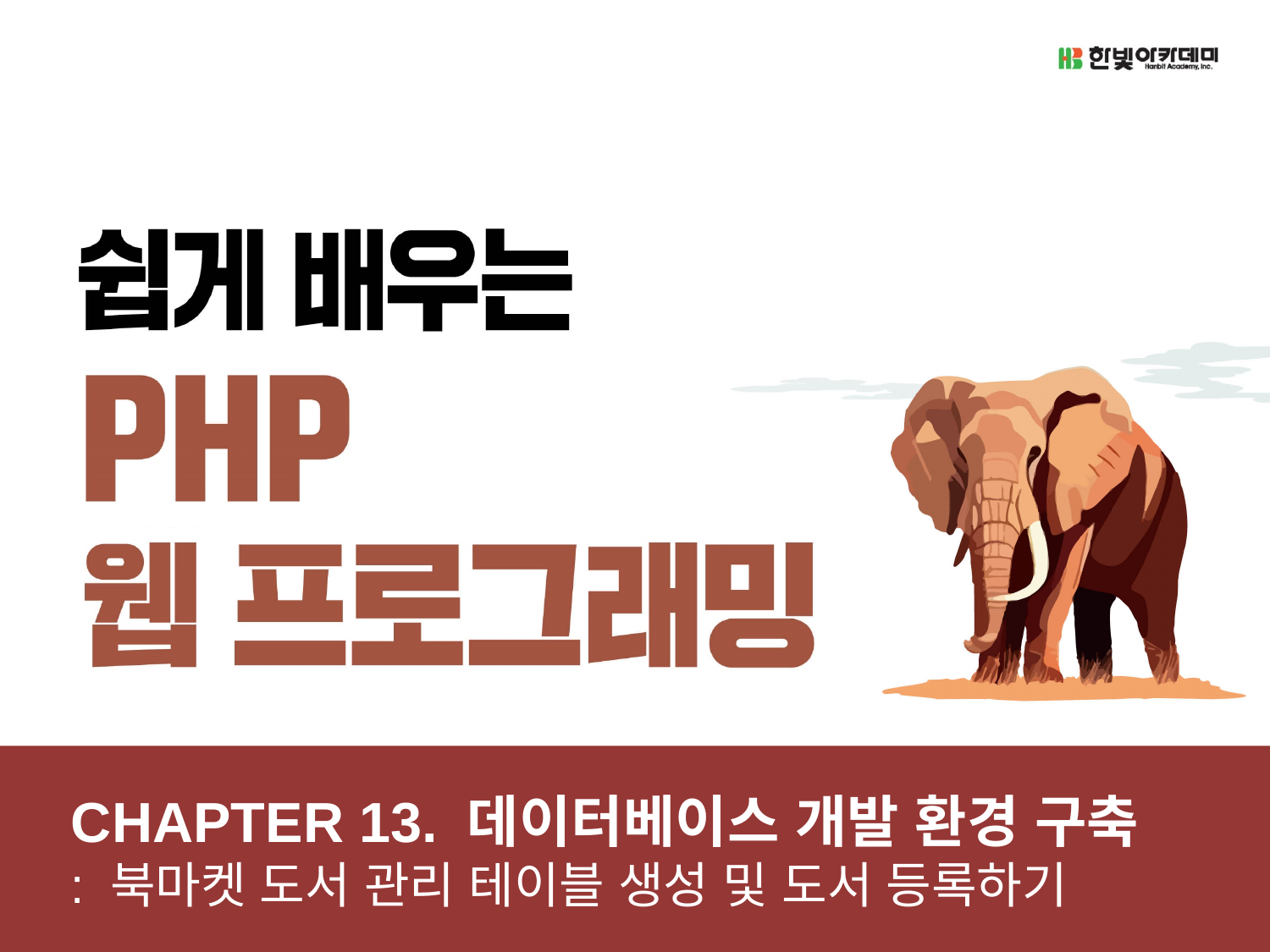

CHAPTER 13. 데이터베이스 개발 환경 구축
: 북마켓 도서 관리 테이블 생성 및 도서 등록하기